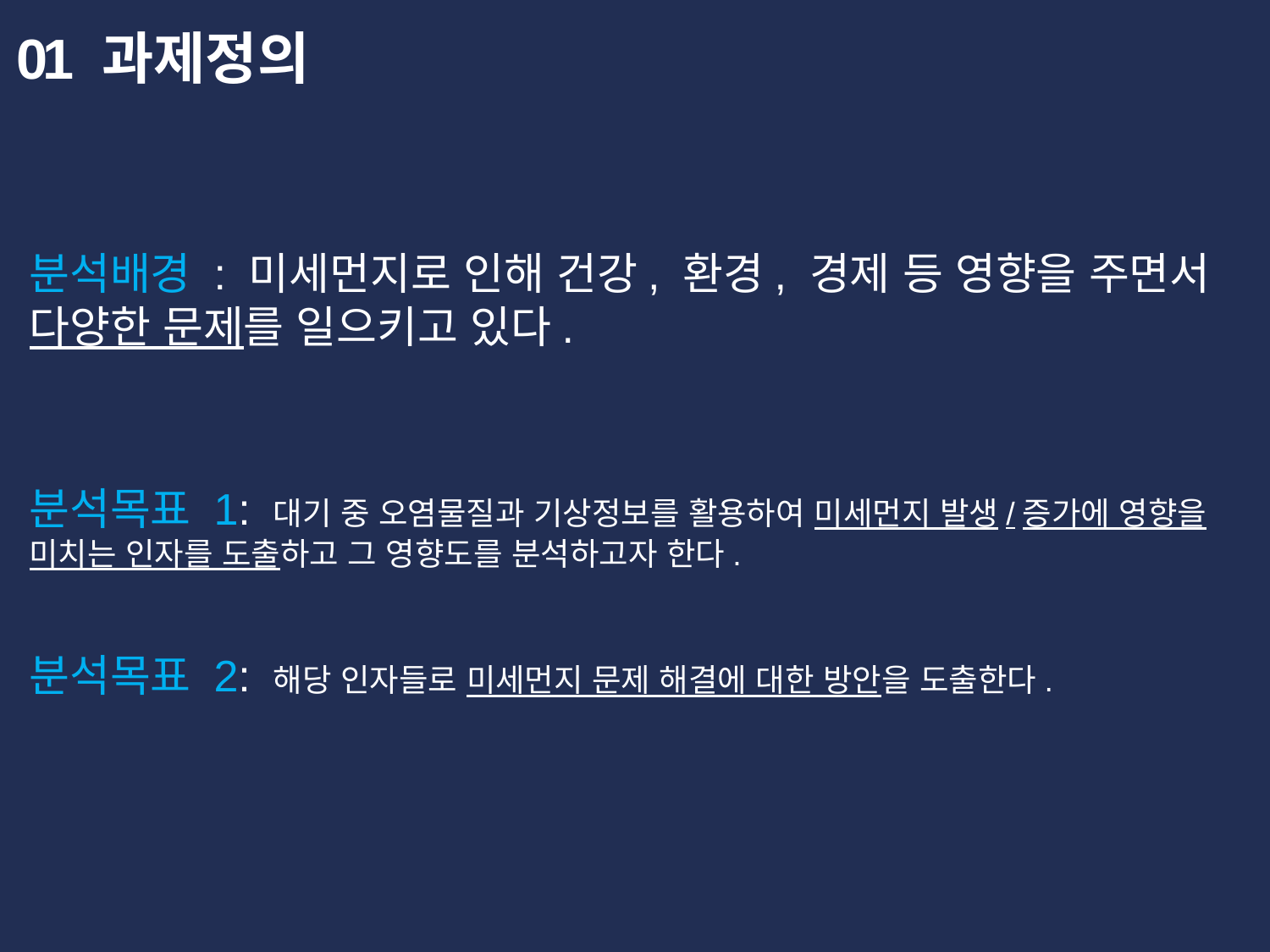

01
과제정의
분석배경 : 미세먼지로 인해 건강, 환경, 경제 등 영향을 주면서 다양한 문제를 일으키고 있다.

분석목표 1: 대기 중 오염물질과 기상정보를 활용하여 미세먼지 발생/증가에 영향을 미치는 인자를 도출하고 그 영향도를 분석하고자 한다.

분석목표 2: 해당 인자들로 미세먼지 문제 해결에 대한 방안을 도출한다.